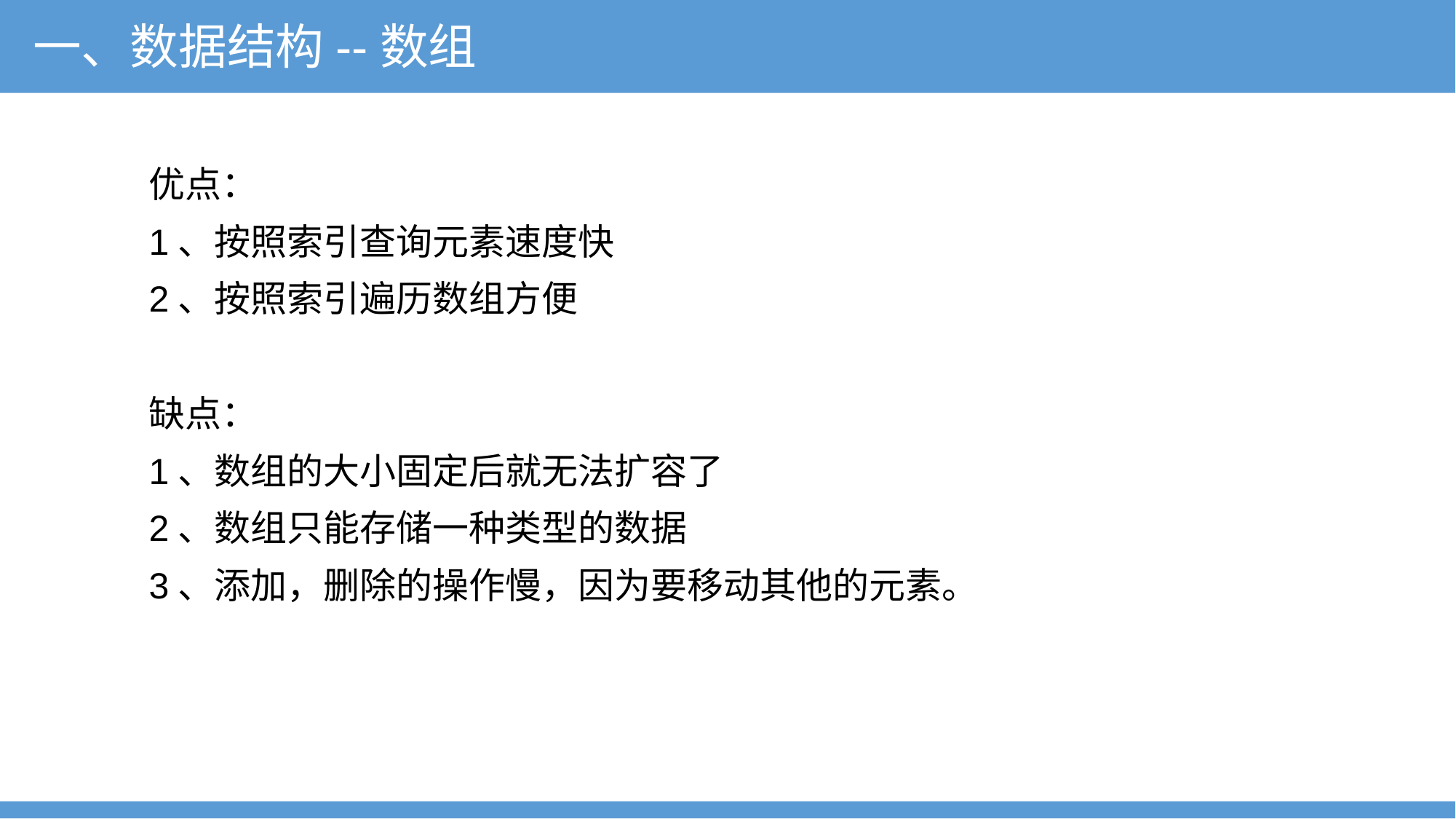

一、数据结构--数组
优点：
1、按照索引查询元素速度快
2、按照索引遍历数组方便

缺点：
1、数组的大小固定后就无法扩容了
2、数组只能存储一种类型的数据
3、添加，删除的操作慢，因为要移动其他的元素。